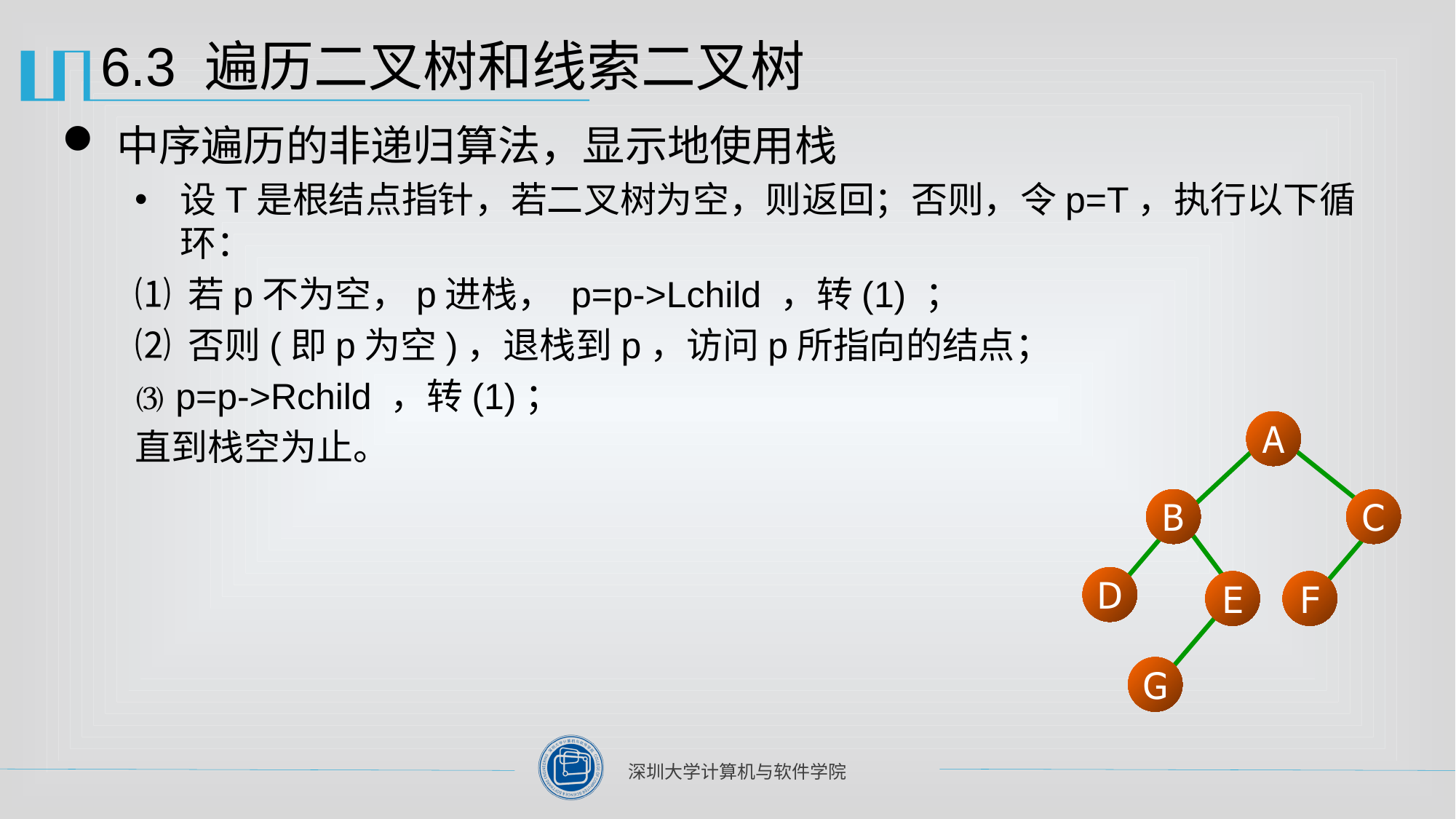

# 6.3 遍历二叉树和线索二叉树
中序遍历的非递归算法，显示地使用栈
设T是根结点指针，若二叉树为空，则返回；否则，令p=T，执行以下循环：
⑴ 若p不为空，p进栈， p=p->Lchild ，转(1) ；
⑵ 否则(即p为空)，退栈到p，访问p所指向的结点；
⑶ p=p->Rchild ，转(1)；
直到栈空为止。

A

B
C

D
E
F

G
35